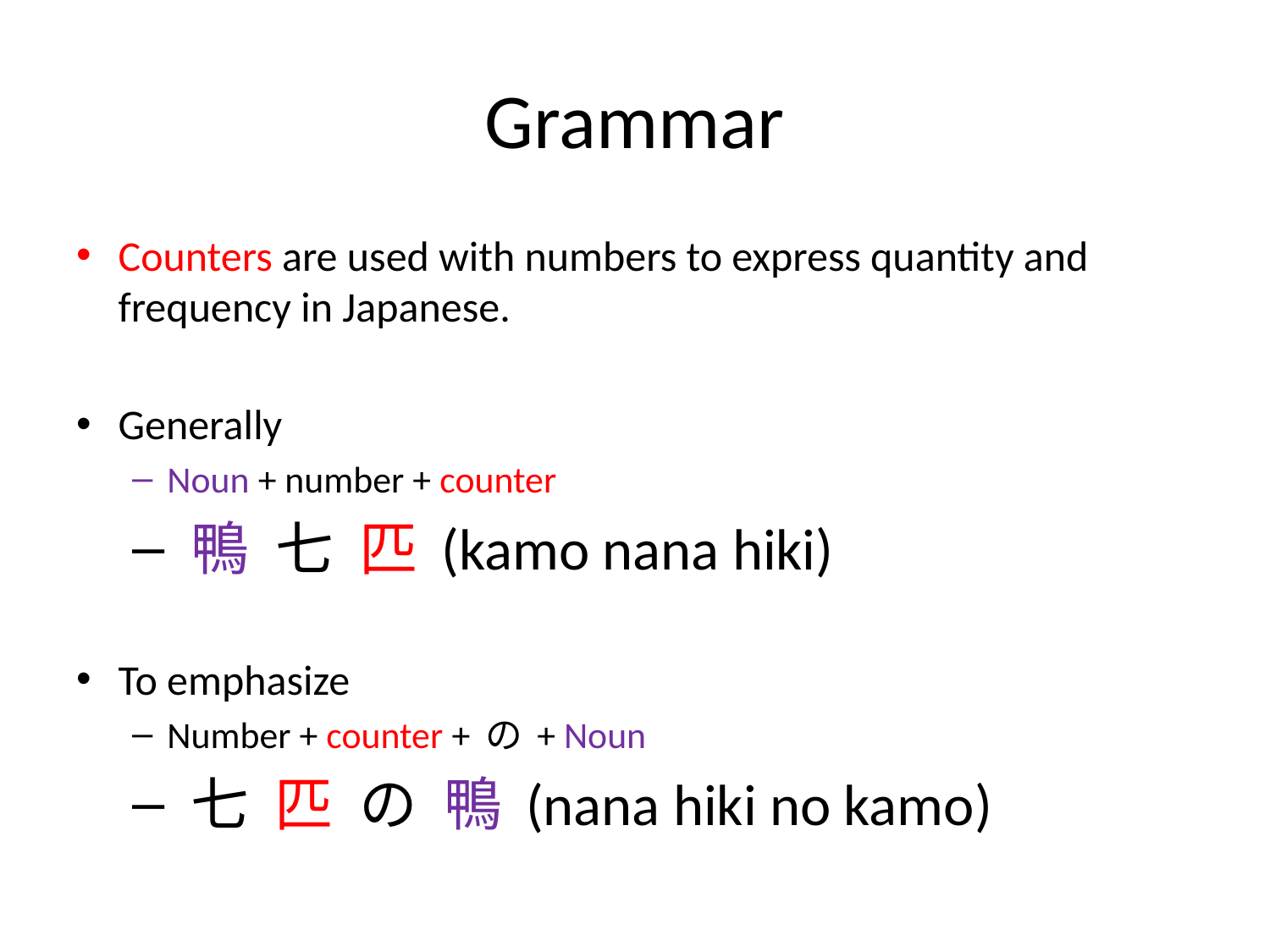

# Grammar
Counters are used with numbers to express quantity and frequency in Japanese.

Generally
Noun + number + counter
 鴨  七  匹 (kamo nana hiki)

To emphasize
Number + counter + の + Noun
 七  匹  の  鴨 (nana hiki no kamo)